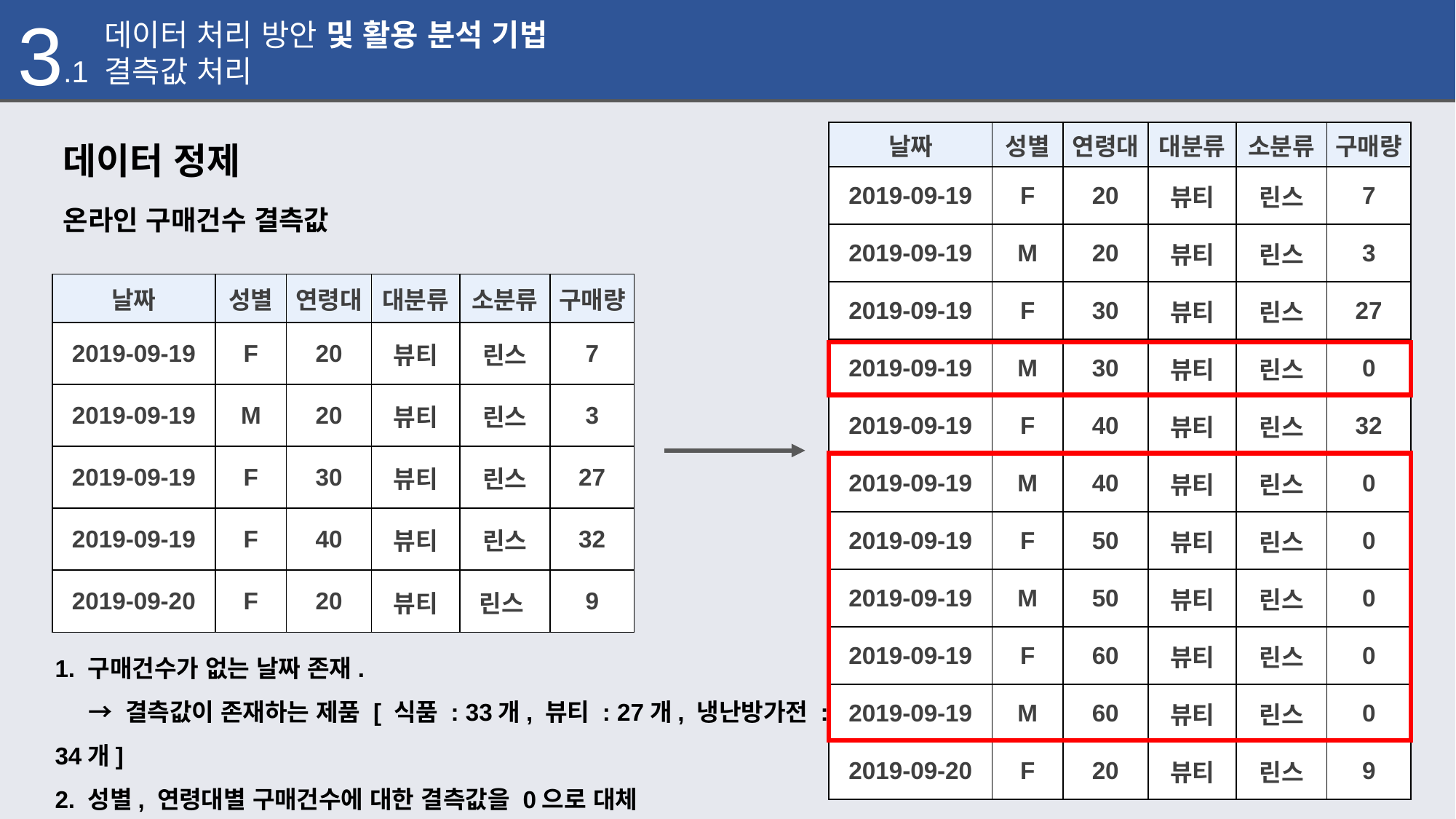

3
.1 데이터 처리 방안 및 활용 분석 기법
.1 결측값 처리
데이터 정제
| 날짜 | 성별 | 연령대 | 대분류 | 소분류 | 구매량 |
| --- | --- | --- | --- | --- | --- |
| 2019-09-19 | F | 20 | 뷰티 | 린스 | 7 |
| 2019-09-19 | M | 20 | 뷰티 | 린스 | 3 |
| 2019-09-19 | F | 30 | 뷰티 | 린스 | 27 |
| 2019-09-19 | M | 30 | 뷰티 | 린스 | 0 |
| 2019-09-19 | F | 40 | 뷰티 | 린스 | 32 |
| 2019-09-19 | M | 40 | 뷰티 | 린스 | 0 |
| 2019-09-19 | F | 50 | 뷰티 | 린스 | 0 |
| 2019-09-19 | M | 50 | 뷰티 | 린스 | 0 |
| 2019-09-19 | F | 60 | 뷰티 | 린스 | 0 |
| 2019-09-19 | M | 60 | 뷰티 | 린스 | 0 |
| 2019-09-20 | F | 20 | 뷰티 | 린스 | 9 |
온라인 구매건수 결측값
| 날짜 | 성별 | 연령대 | 대분류 | 소분류 | 구매량 |
| --- | --- | --- | --- | --- | --- |
| 2019-09-19 | F | 20 | 뷰티 | 린스 | 7 |
| 2019-09-19 | M | 20 | 뷰티 | 린스 | 3 |
| 2019-09-19 | F | 30 | 뷰티 | 린스 | 27 |
| 2019-09-19 | F | 40 | 뷰티 | 린스 | 32 |
| 2019-09-20 | F | 20 | 뷰티 | 린스 | 9 |

1. 구매건수가 없는 날짜 존재.
     → 결측값이 존재하는 제품 [ 식품 : 33개, 뷰티 : 27개, 냉난방가전 : 34개]
2. 성별, 연령대별 구매건수에 대한 결측값을 0으로 대체